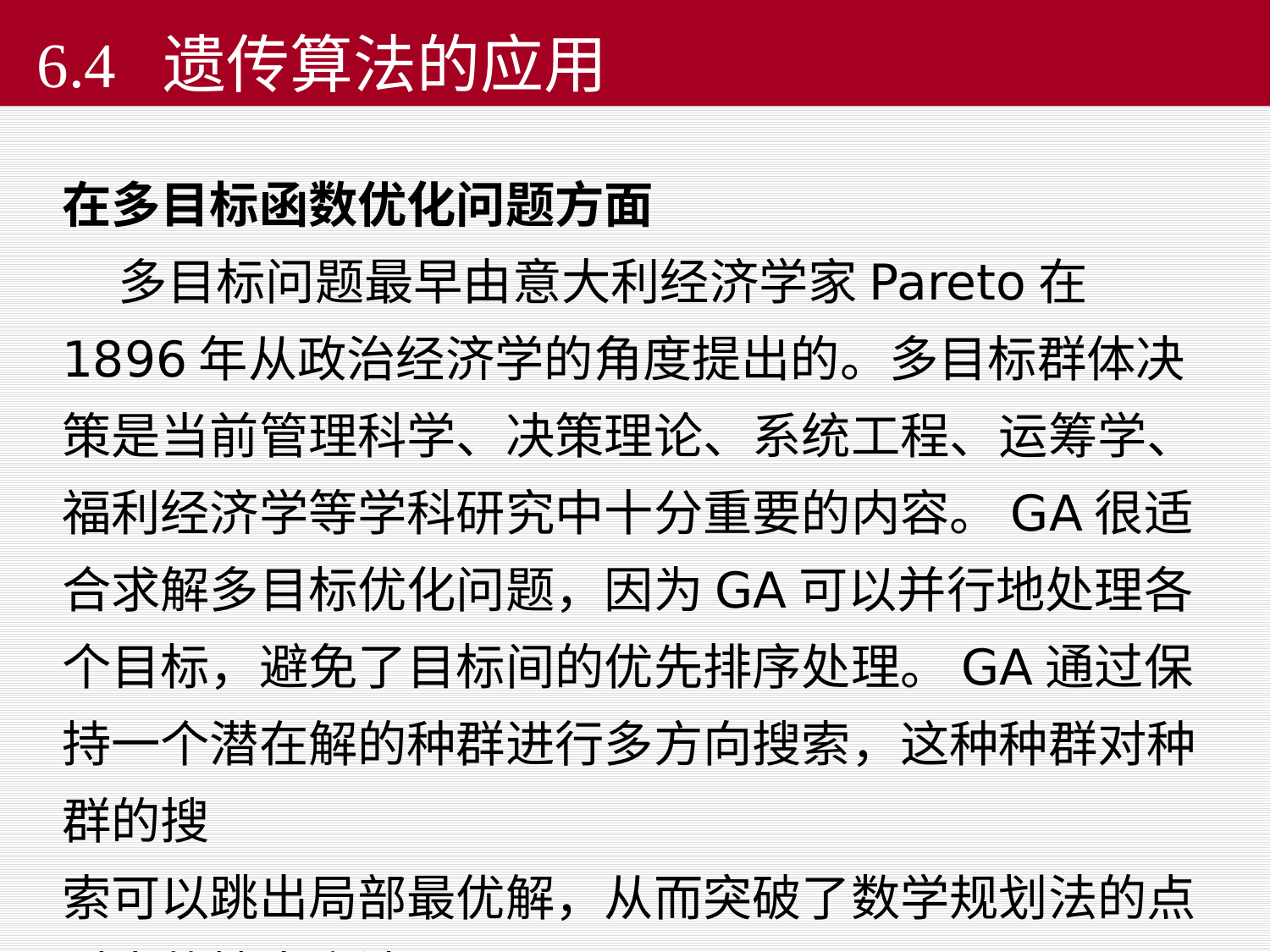

#
6.4  遗传算法的应用
在多目标函数优化问题方面
    多目标问题最早由意大利经济学家Pareto在1896年从政治经济学的角度提出的。多目标群体决策是当前管理科学、决策理论、系统工程、运筹学、福利经济学等学科研究中十分重要的内容。GA很适合求解多目标优化问题，因为GA可以并行地处理各个目标，避免了目标间的优先排序处理。GA通过保持一个潜在解的种群进行多方向搜索，这种种群对种群的搜
索可以跳出局部最优解，从而突破了数学规划法的点对点的搜索方法。

148